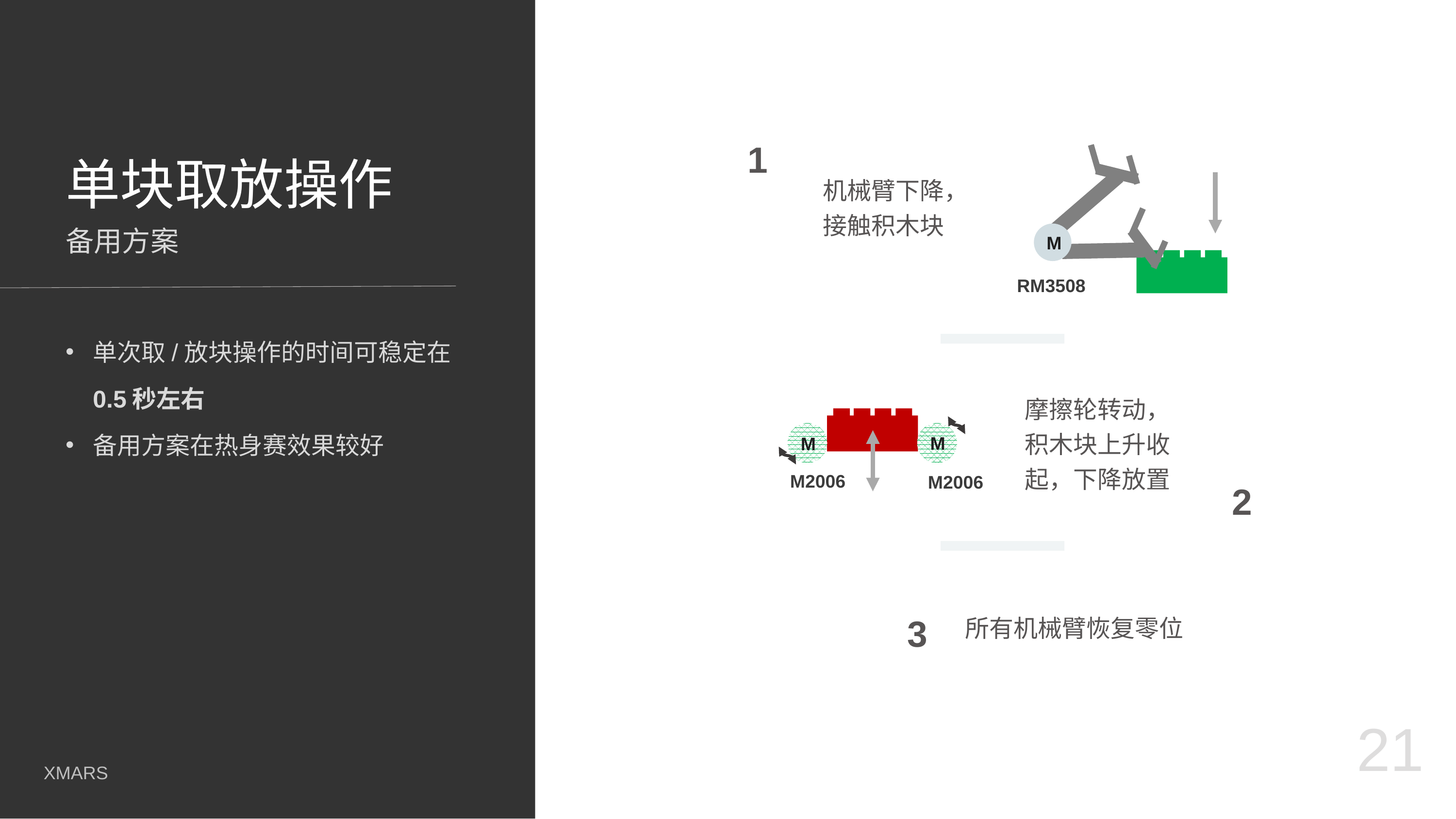

1
# 单块取放操作

机械臂下降，接触积木块

备用方案
M

RM3508
单次取/放块操作的时间可稳定在0.5秒左右
备用方案在热身赛效果较好

摩擦轮转动，积木块上升收起，下降放置

M
M
2
M2006
M2006

3
所有机械臂恢复零位
21
XMARS